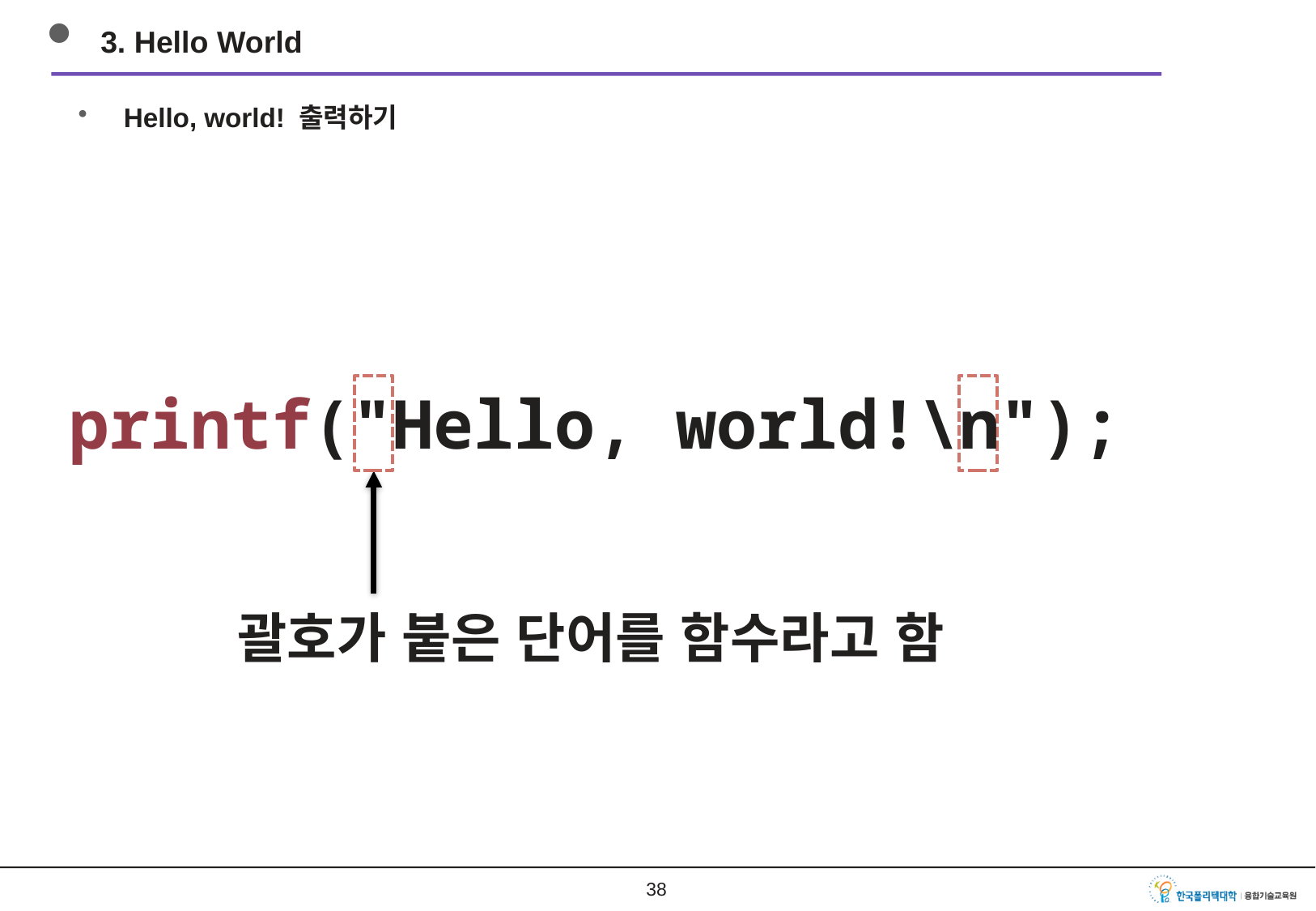

3. Hello World
Hello, world! 출력하기
printf("Hello, world!\n");

괄호가 붙은 단어를 함수라고 함
38